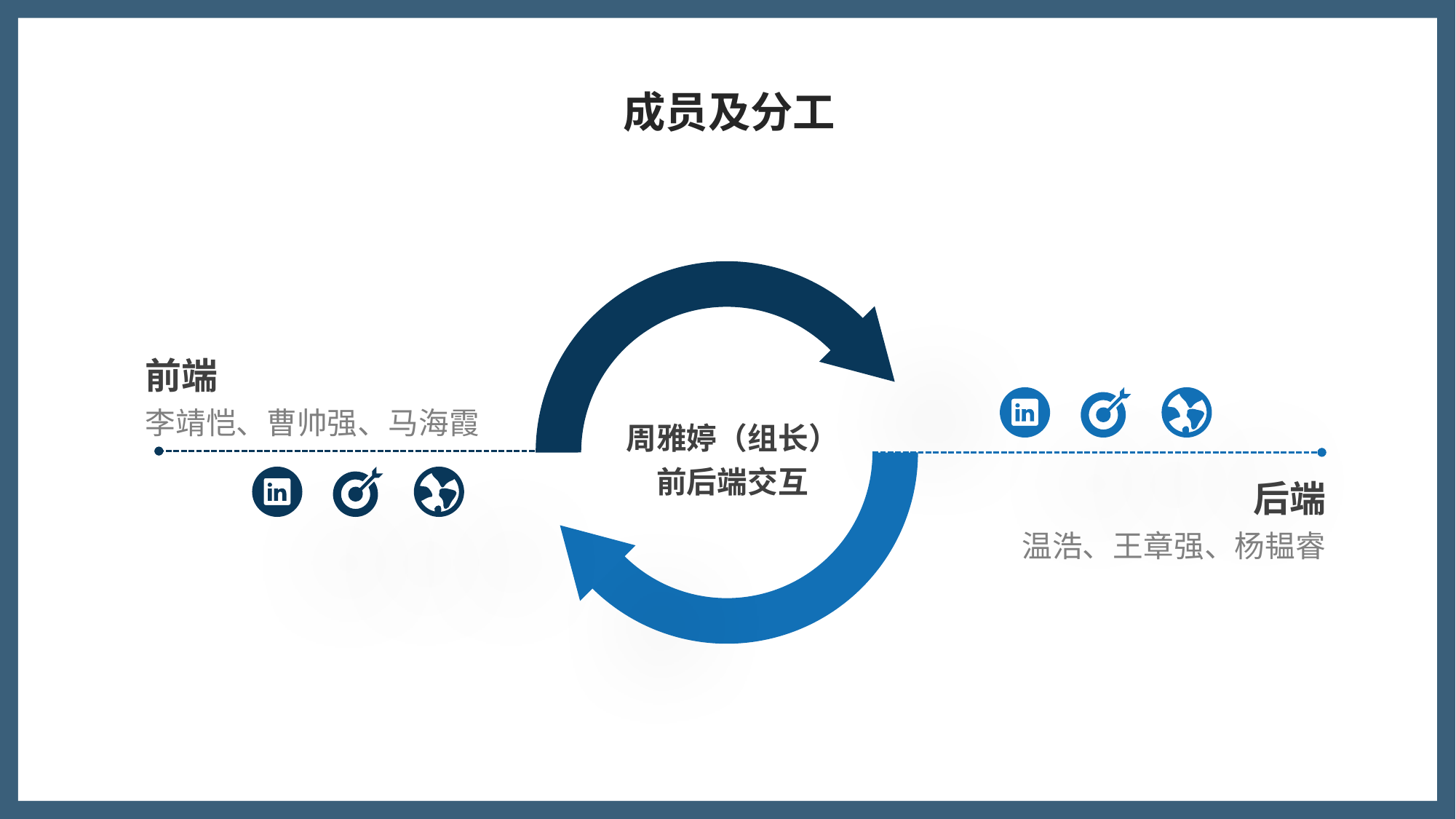

成员及分工

前端
李靖恺、曹帅强、马海霞

周雅婷（组长）
前后端交互
后端
温浩、王章强、杨韫睿